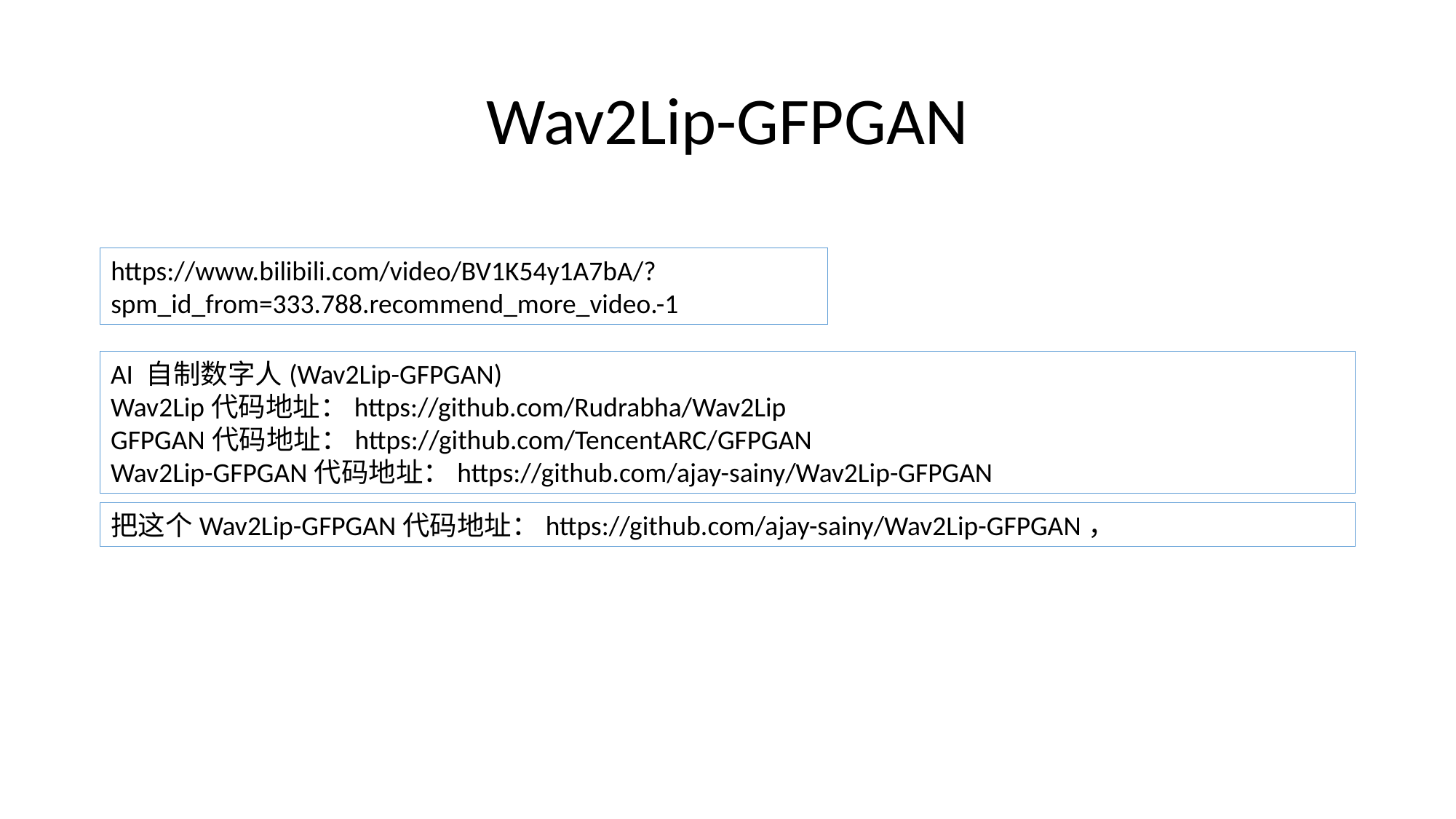

# Wav2Lip-GFPGAN
https://www.bilibili.com/video/BV1K54y1A7bA/?spm_id_from=333.788.recommend_more_video.-1
AI 自制数字人(Wav2Lip-GFPGAN)
Wav2Lip代码地址：https://github.com/Rudrabha/Wav2Lip GFPGAN代码地址：https://github.com/TencentARC/GFPGAN Wav2Lip-GFPGAN代码地址：https://github.com/ajay-sainy/Wav2Lip-GFPGAN
把这个Wav2Lip-GFPGAN代码地址：https://github.com/ajay-sainy/Wav2Lip-GFPGAN，